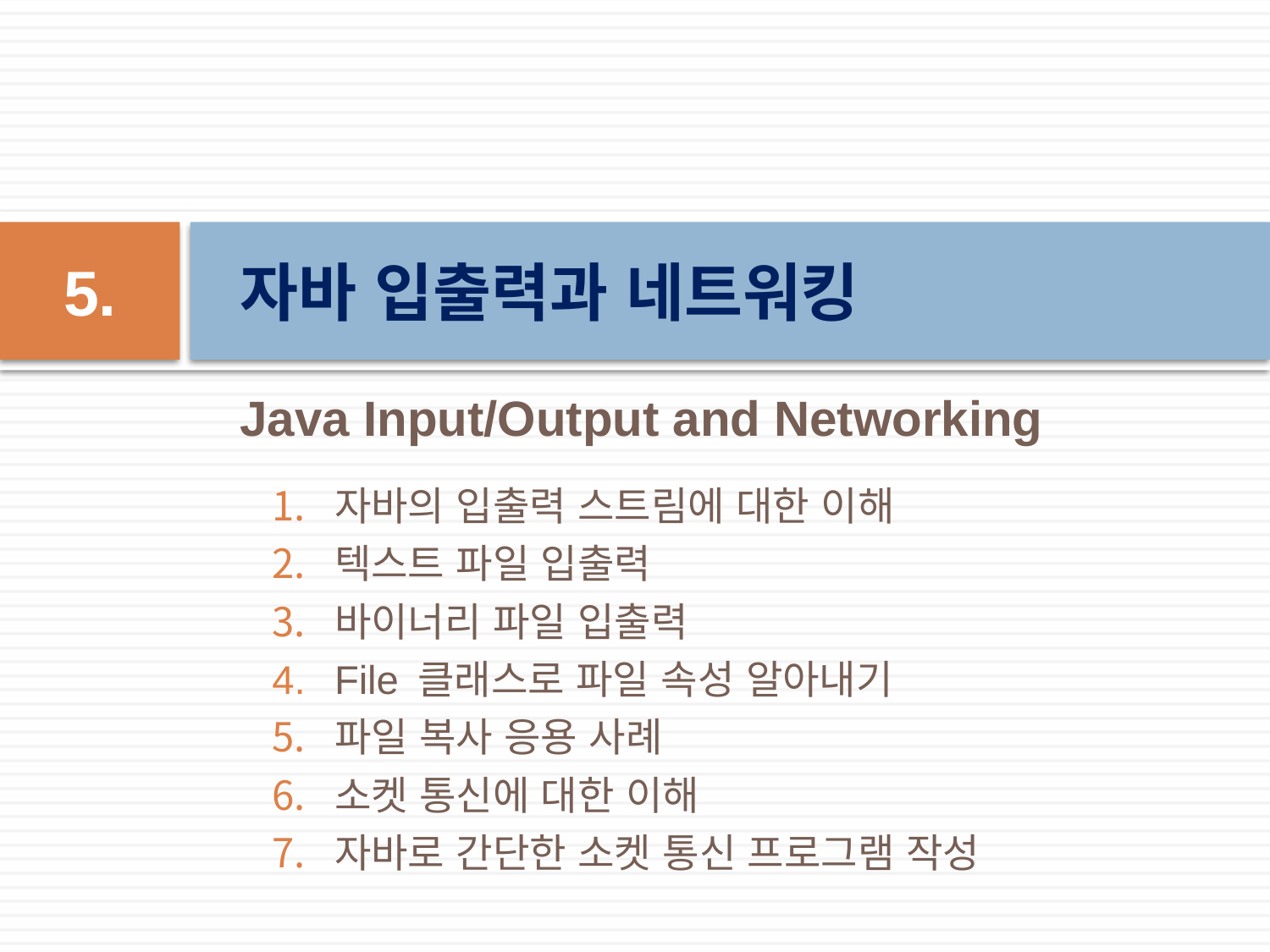

5.
자바 입출력과 네트워킹
Java Input/Output and Networking
자바의 입출력 스트림에 대한 이해
텍스트 파일 입출력
바이너리 파일 입출력
File 클래스로 파일 속성 알아내기
파일 복사 응용 사례
소켓 통신에 대한 이해
자바로 간단한 소켓 통신 프로그램 작성